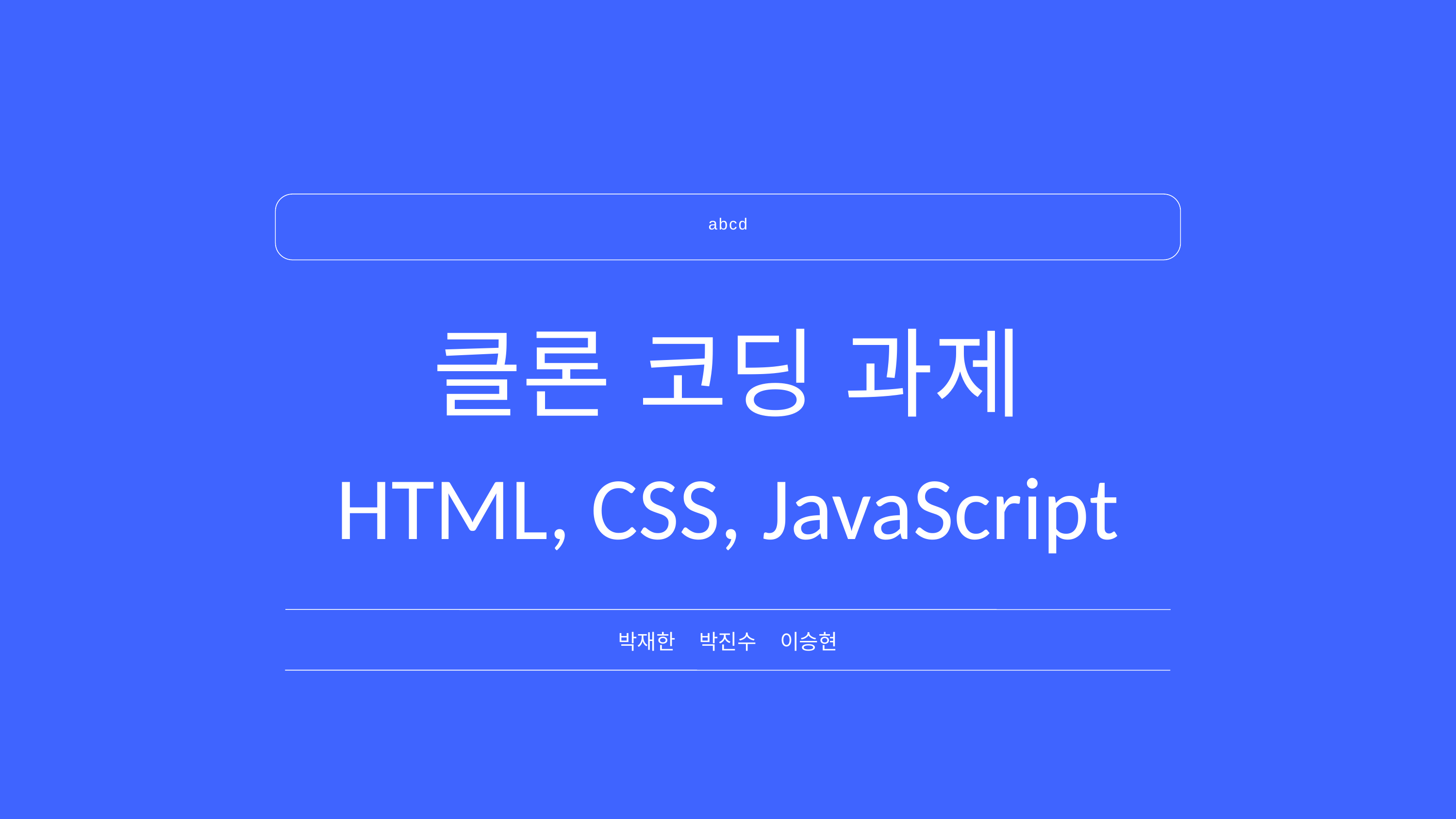

abcd
클론 코딩 과제
HTML, CSS, JavaScript

박재한    박진수    이승현